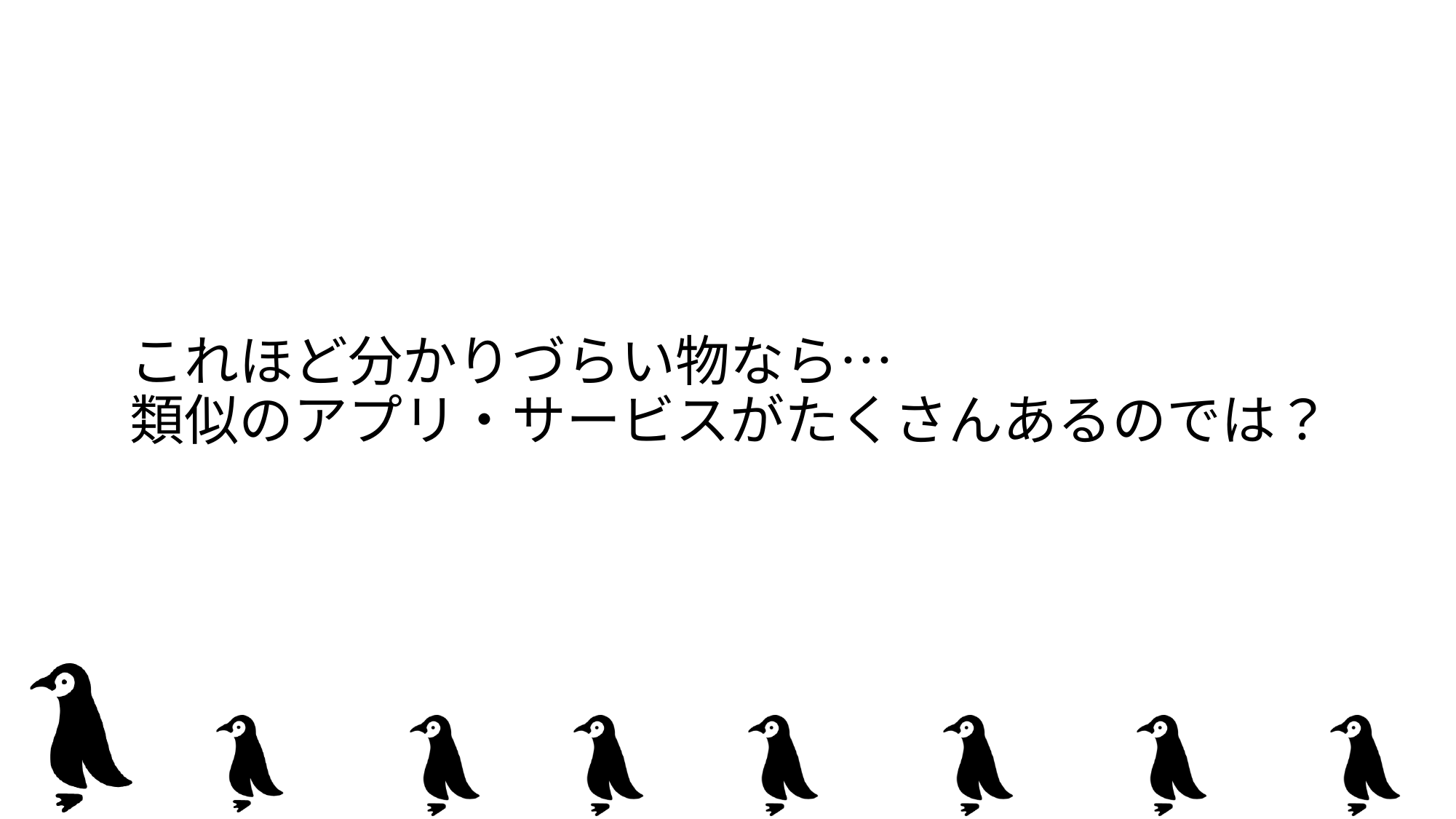

# これほど分かりづらい物なら… 類似のアプリ・サービスがたくさんあるのでは？